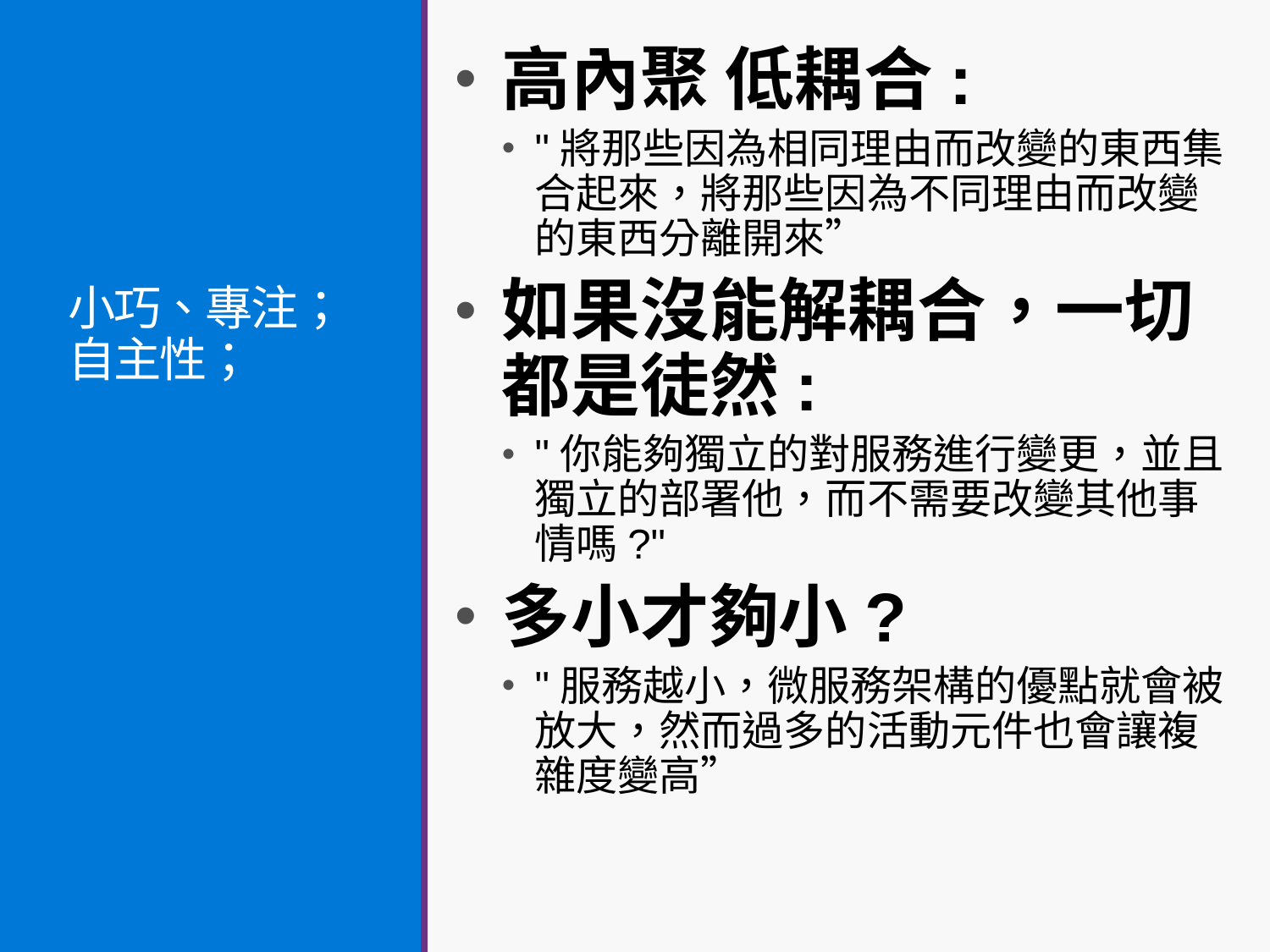

高內聚 低耦合:
"將那些因為相同理由而改變的東西集合起來，將那些因為不同理由而改變的東西分離開來”
如果沒能解耦合，一切都是徒然:
"你能夠獨立的對服務進行變更，並且獨立的部署他，而不需要改變其他事情嗎?"
多小才夠小?
"服務越小，微服務架構的優點就會被放大，然而過多的活動元件也會讓複雜度變高”

# 小巧、專注； 自主性；